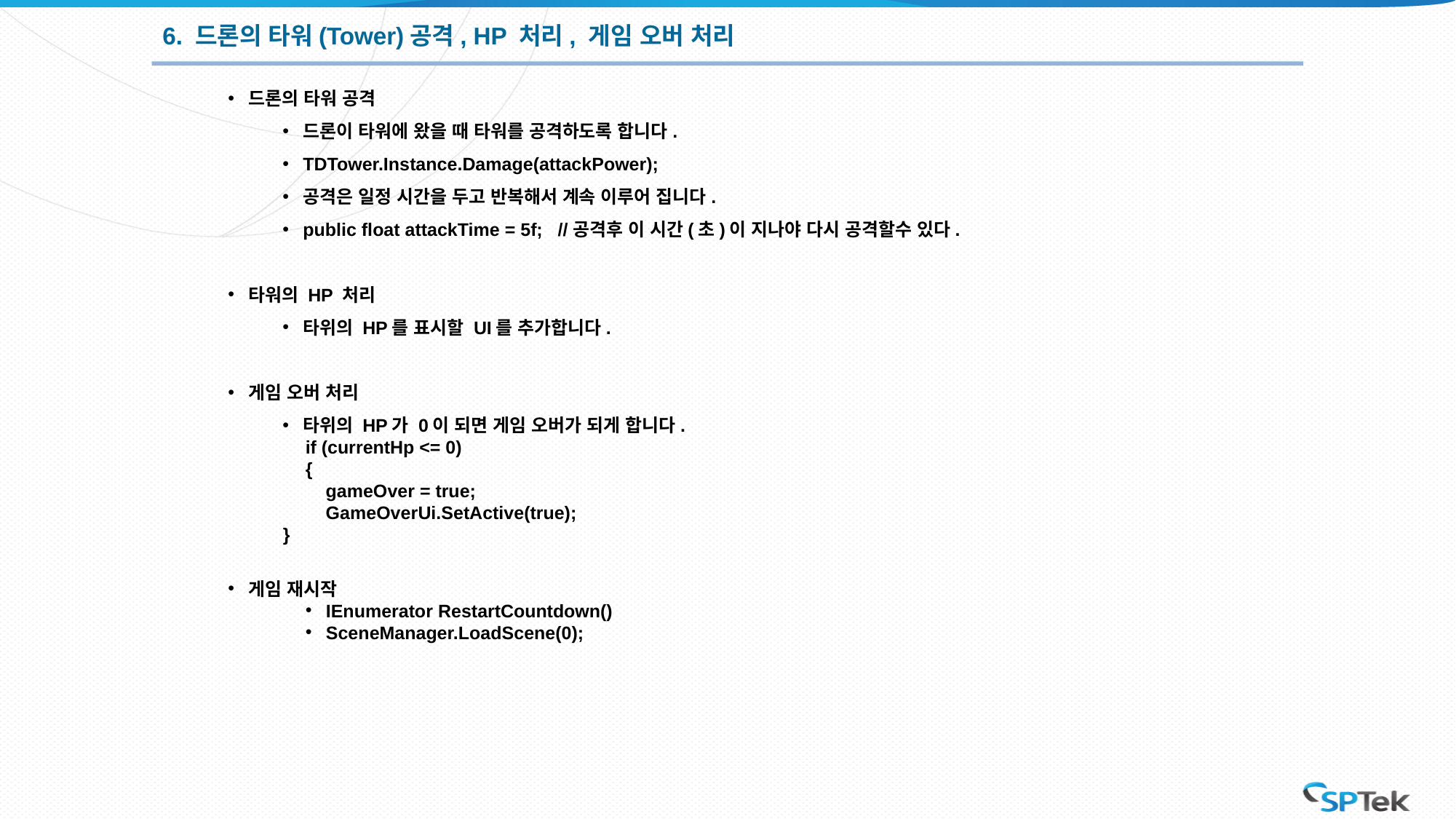

6. 드론의 타워(Tower)공격, HP 처리, 게임 오버 처리

드론의 타워 공격
드론이 타워에 왔을 때 타워를 공격하도록 합니다.
TDTower.Instance.Damage(attackPower);
공격은 일정 시간을 두고 반복해서 계속 이루어 집니다.
public float attackTime = 5f;   //공격후 이 시간(초)이 지나야 다시 공격할수 있다.

타워의 HP 처리
타위의 HP를 표시할 UI를 추가합니다.

게임 오버 처리
타위의 HP가 0이 되면 게임 오버가 되게 합니다.
if (currentHp <= 0)
        	{
            	    gameOver = true;
            	    GameOverUi.SetActive(true);
                 }

게임 재시작
IEnumerator RestartCountdown()
SceneManager.LoadScene(0);